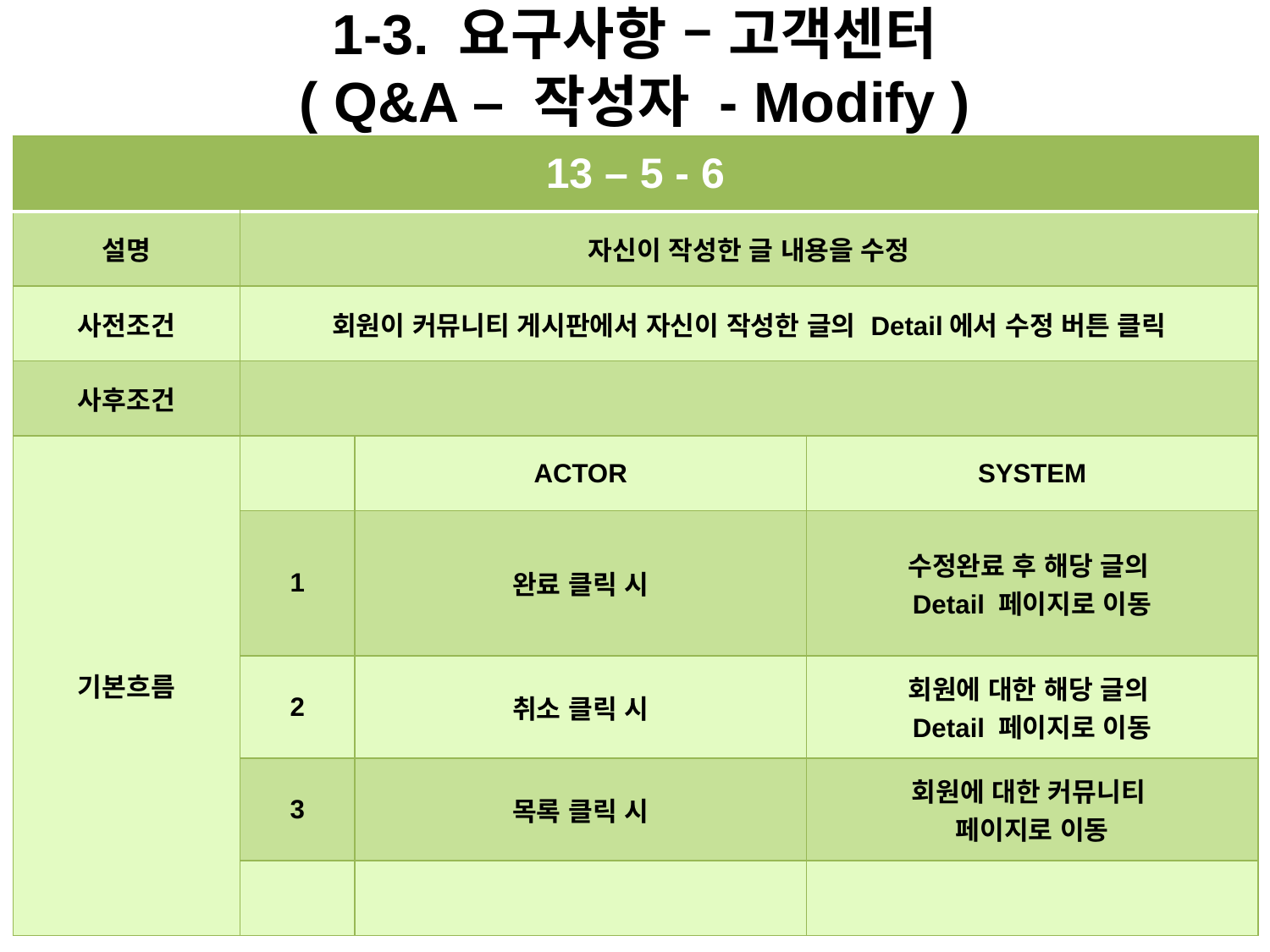

# 1-3. 요구사항 – 고객센터 ( Q&A – 작성자 - Modify )
| 13 – 5 - 6 |  |  |  |
| --- | --- | --- | --- |
| 설명 | 자신이 작성한 글 내용을 수정 |  |  |
| 사전조건 | 회원이 커뮤니티 게시판에서 자신이 작성한 글의 Detail에서 수정 버튼 클릭 |  |  |
| 사후조건 |  |  |  |
| 기본흐름 |  | ACTOR | SYSTEM |
|  | 1 | 완료 클릭 시 | 수정완료 후 해당 글의 Detail 페이지로 이동 |
|  | 2 | 취소 클릭 시 | 회원에 대한 해당 글의 Detail 페이지로 이동 |
|  | 3 | 목록 클릭 시 | 회원에 대한 커뮤니티 페이지로 이동 |
|  |  |  |  |